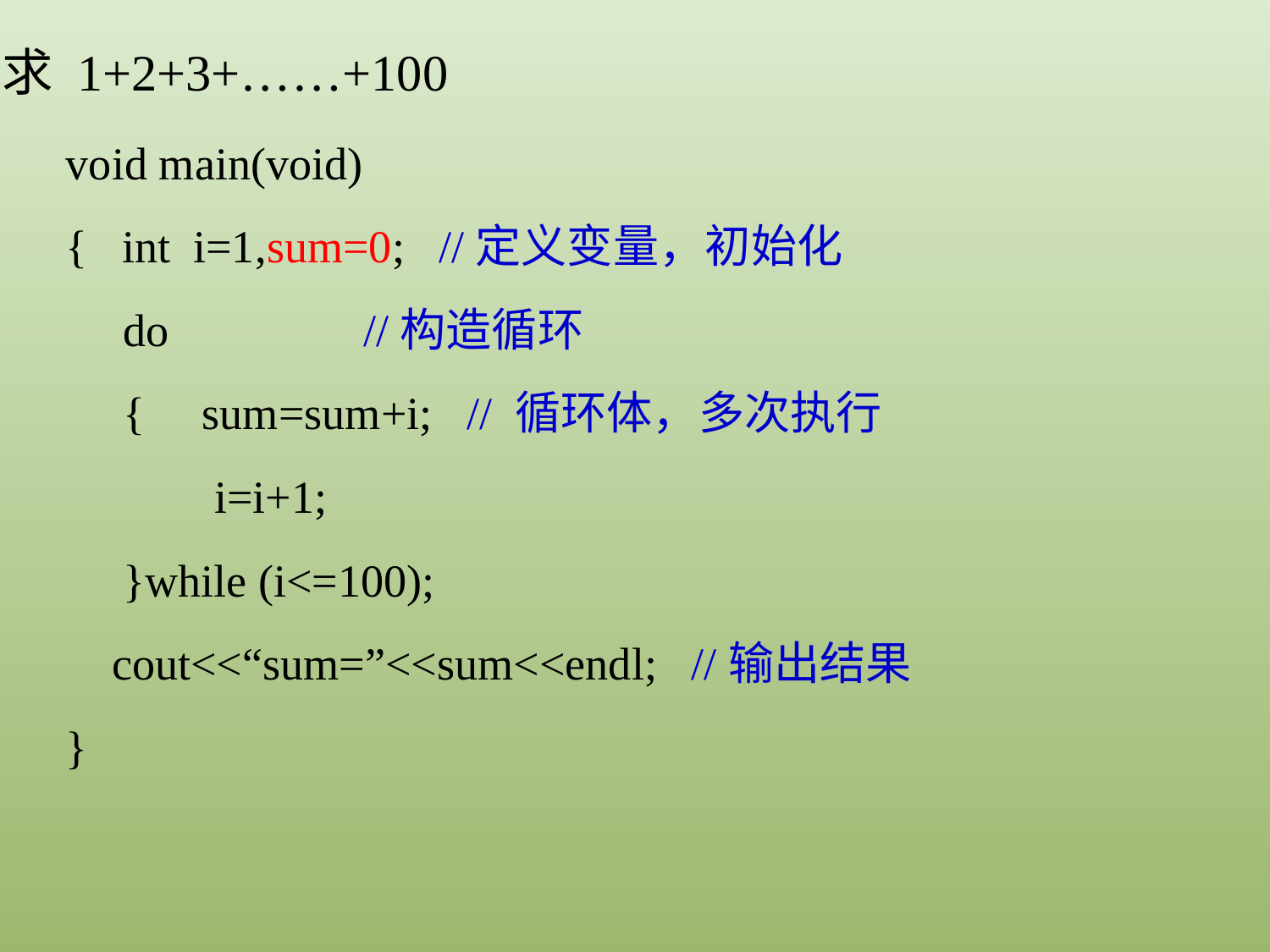

求 1+2+3+……+100
void main(void)
{   int  i=1,sum=0;   //定义变量，初始化
     do                 //构造循环
     {     sum=sum+i;   // 循环体，多次执行
             i=i+1;
     }while (i<=100);
    cout<<“sum=”<<sum<<endl;   //输出结果
}
127